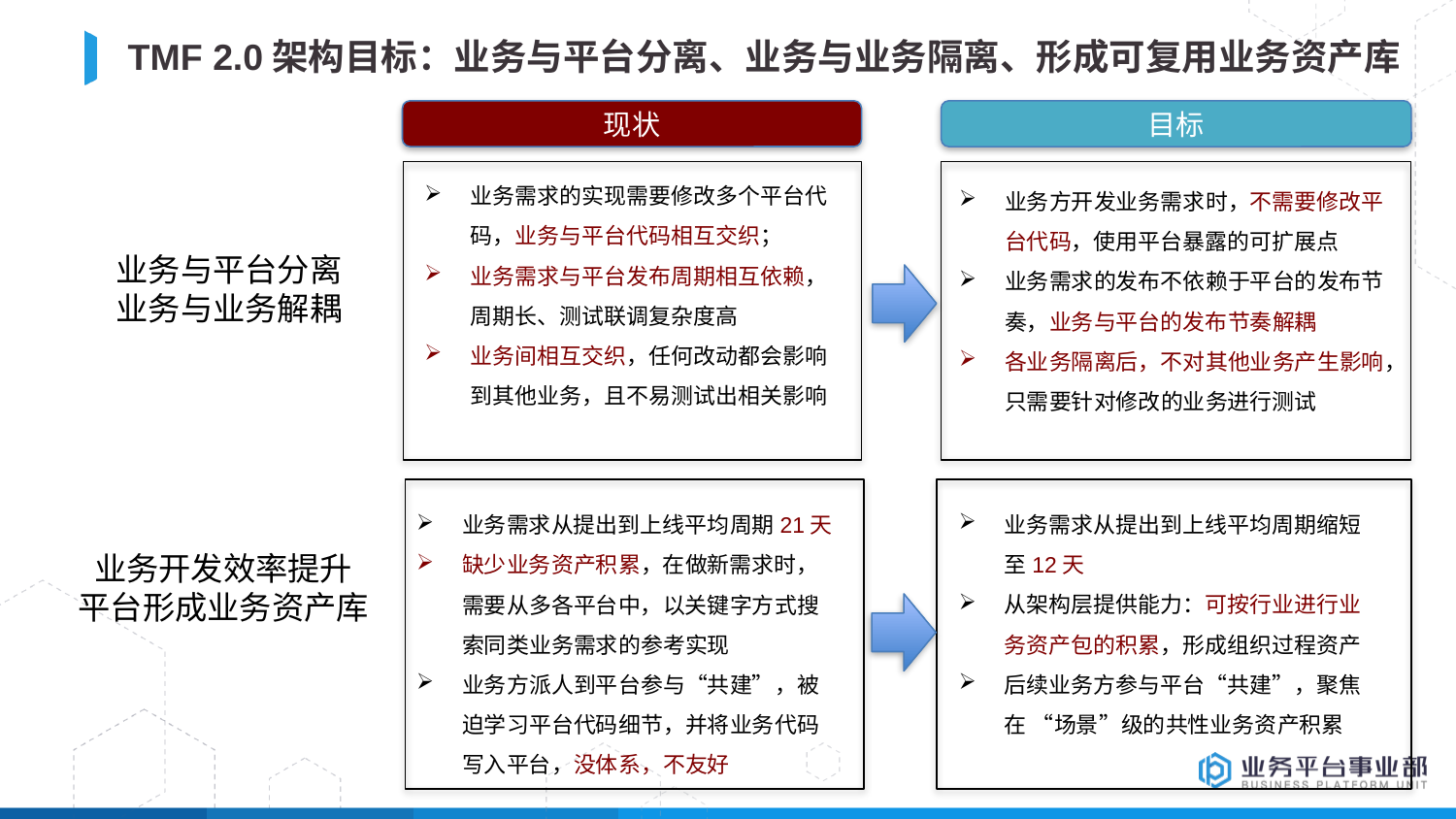

BBAAD9C20180234D78A0072836F0B6E062B9B20610168B20AFD9813BB1E32B59DB44BA38C1633B0822692708C84606EB88F9212A91D08BF11BBFC249735E20DE24F7F9AD9A25E6C734C229476F4249941E40E0C774495233B88681970162DCB8DBF6229FBE3
# TMF 2.0架构目标：业务与平台分离、业务与业务隔离、形成可复用业务资产库
现状
目标

业务需求的实现需要修改多个平台代码，业务与平台代码相互交织；
业务需求与平台发布周期相互依赖，周期长、测试联调复杂度高
业务间相互交织，任何改动都会影响到其他业务，且不易测试出相关影响
业务方开发业务需求时，不需要修改平台代码，使用平台暴露的可扩展点
业务需求的发布不依赖于平台的发布节奏，业务与平台的发布节奏解耦
各业务隔离后，不对其他业务产生影响，只需要针对修改的业务进行测试
业务与平台分离
业务与业务解耦

业务需求从提出到上线平均周期21天
缺少业务资产积累，在做新需求时，需要从多各平台中，以关键字方式搜索同类业务需求的参考实现
业务方派人到平台参与“共建”，被迫学习平台代码细节，并将业务代码写入平台，没体系，不友好
业务需求从提出到上线平均周期缩短至12天
从架构层提供能力：可按行业进行业务资产包的积累，形成组织过程资产
后续业务方参与平台“共建”，聚焦在 “场景”级的共性业务资产积累
业务开发效率提升
平台形成业务资产库